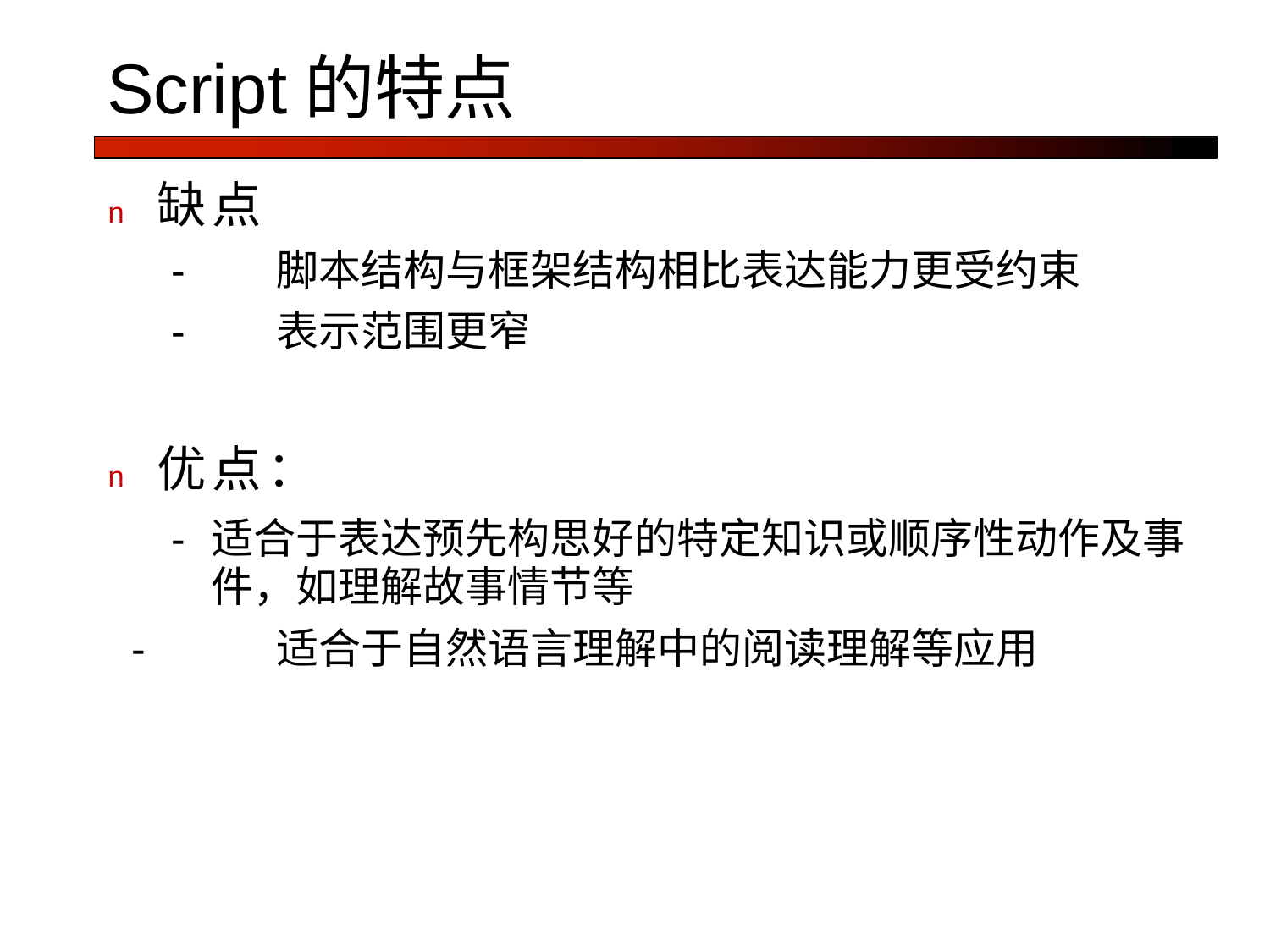

# Script的特点

n	缺点

-	脚本结构与框架结构相比表达能力更受约束

-	表示范围更窄

n	优点：

-	适合于表达预先构思好的特定知识或顺序性动作及事 件，如理解故事情节等

-	适合于自然语言理解中的阅读理解等应用